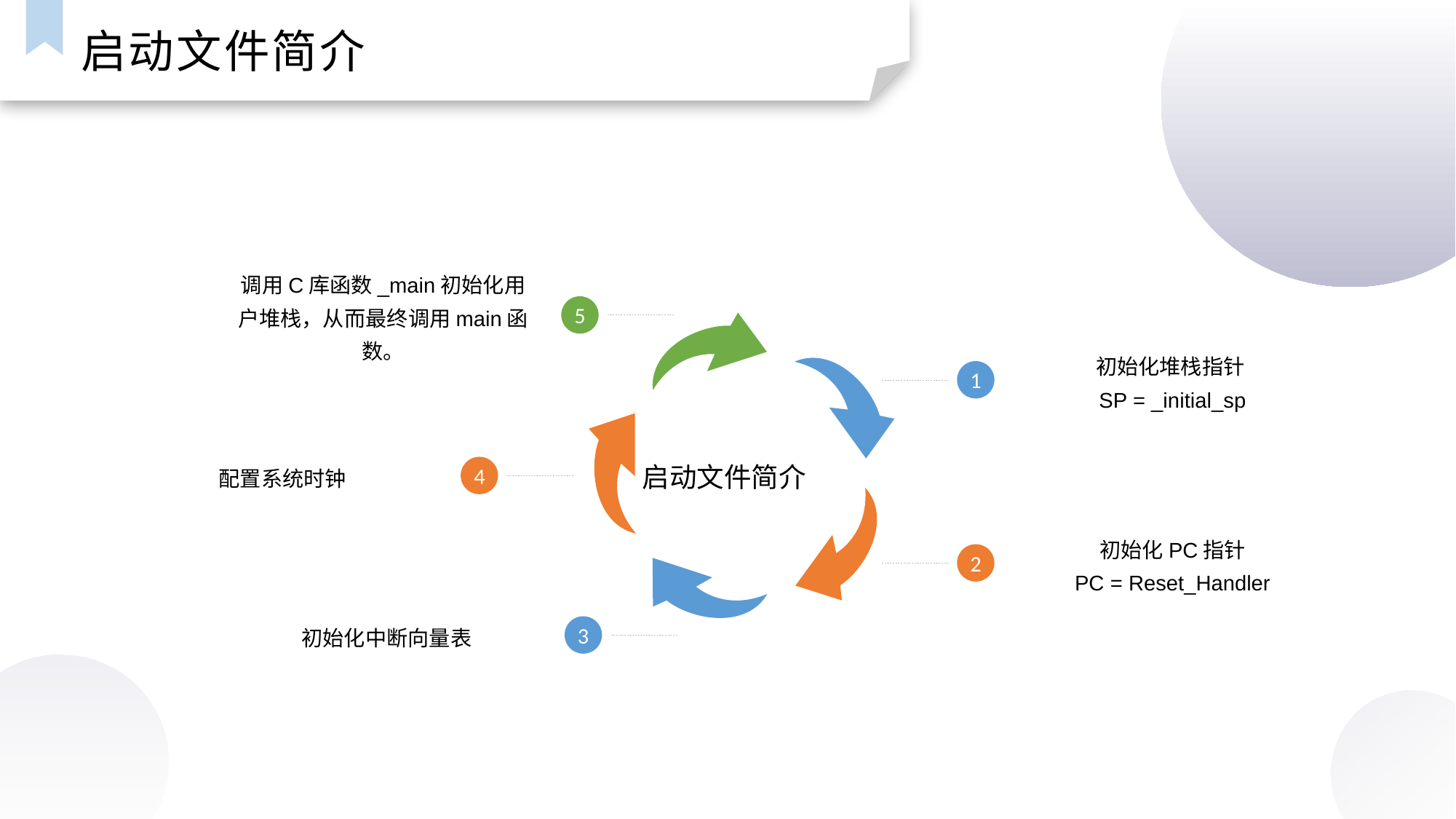

启动文件简介
调用C库函数_main初始化用户堆栈，从而最终调用main函数。
5
初始化堆栈指针
SP = _initial_sp

1

配置系统时钟

启动文件简介
4
初始化PC指针
PC = Reset_Handler

2
初始化中断向量表

3